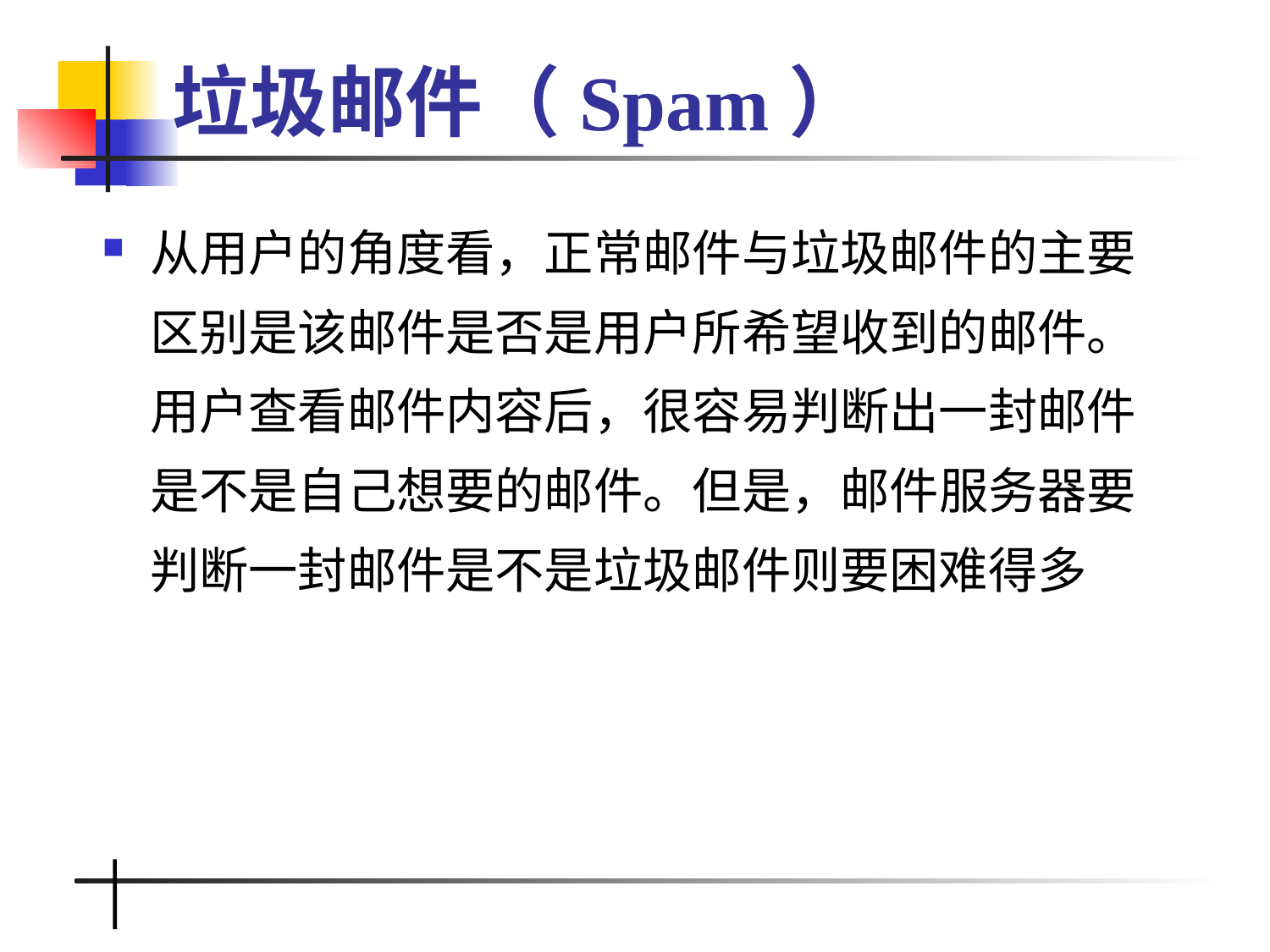

# 垃圾邮件（Spam）
从用户的角度看，正常邮件与垃圾邮件的主要区别是该邮件是否是用户所希望收到的邮件。用户查看邮件内容后，很容易判断出一封邮件是不是自己想要的邮件。但是，邮件服务器要判断一封邮件是不是垃圾邮件则要困难得多